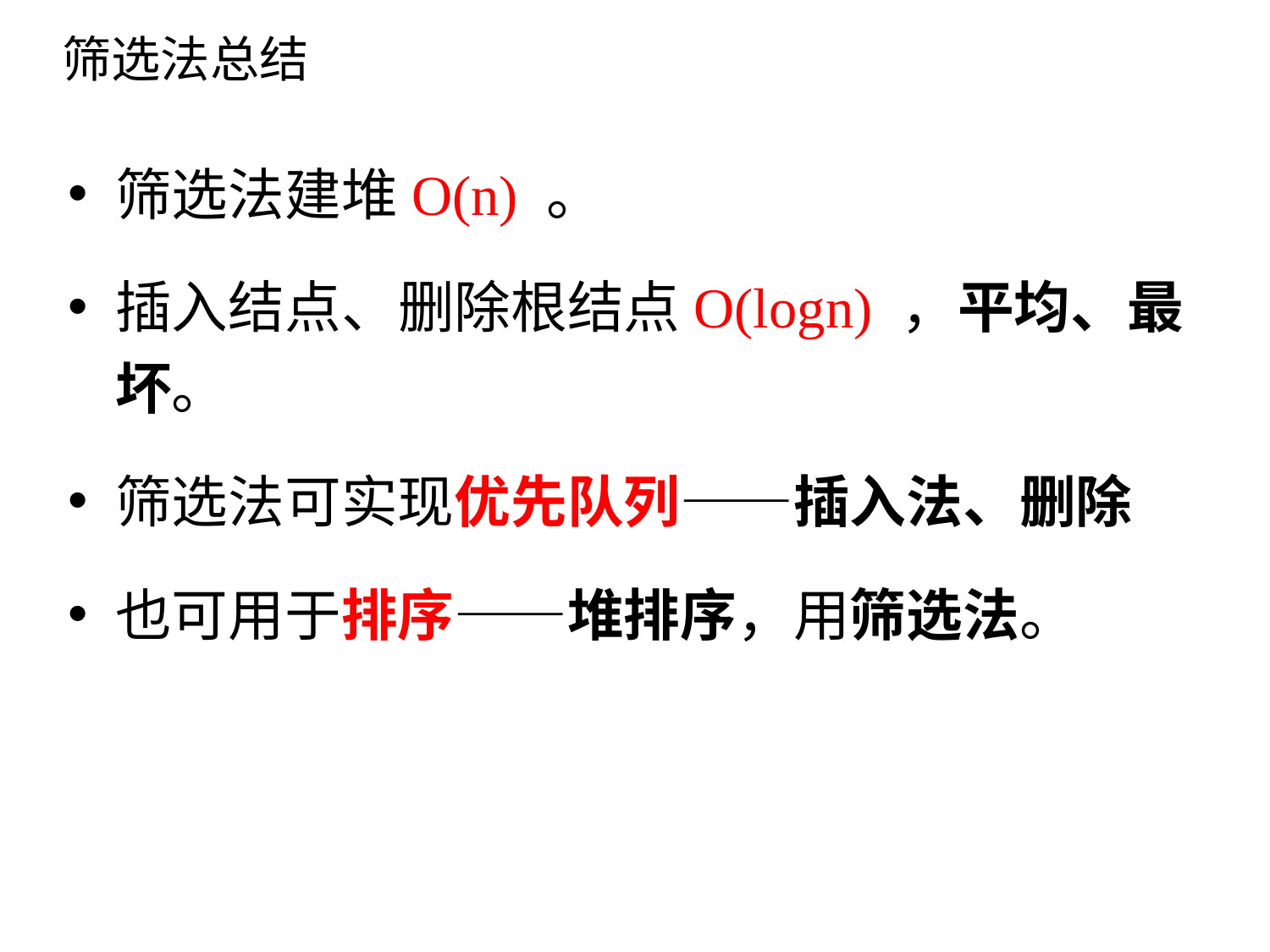

# 筛选法总结
筛选法建堆O(n) 。
插入结点、删除根结点O(logn) ，平均、最坏。
筛选法可实现优先队列——插入法、删除
也可用于排序——堆排序，用筛选法。